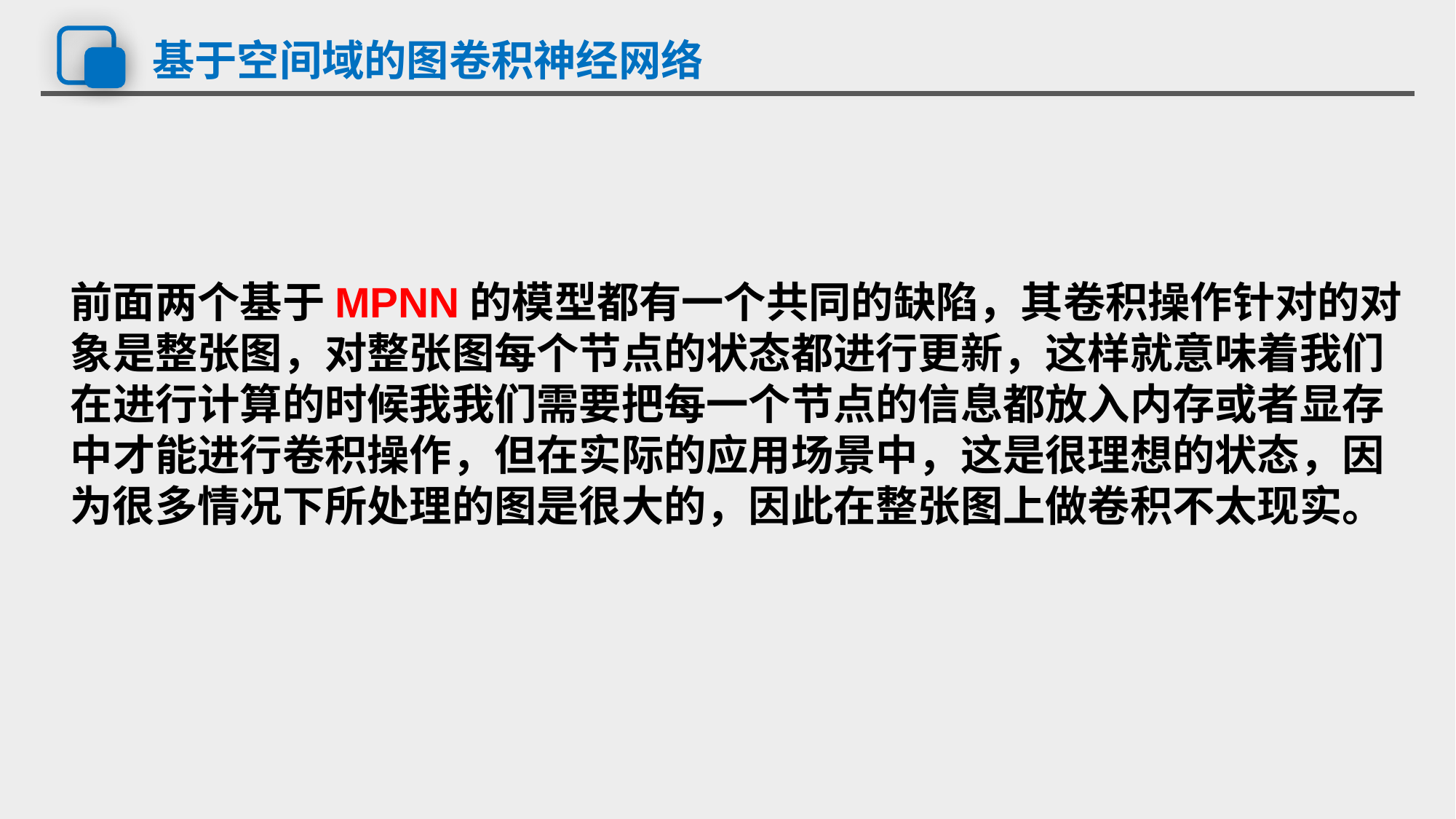

# 基于空间域的图卷积神经网络
前面两个基于MPNN的模型都有一个共同的缺陷，其卷积操作针对的对象是整张图，对整张图每个节点的状态都进行更新，这样就意味着我们在进行计算的时候我我们需要把每一个节点的信息都放入内存或者显存中才能进行卷积操作，但在实际的应用场景中，这是很理想的状态，因为很多情况下所处理的图是很大的，因此在整张图上做卷积不太现实。